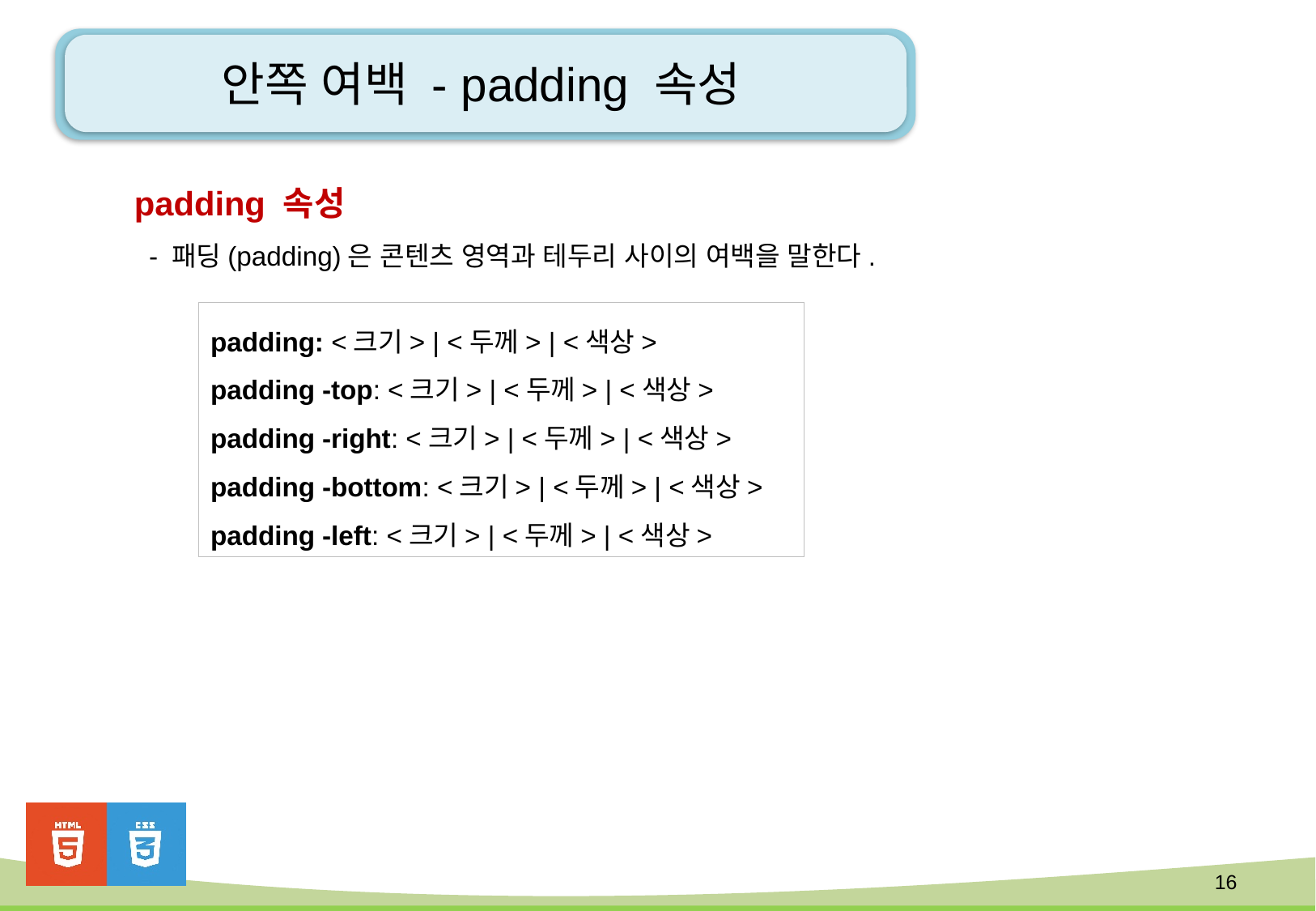

# 안쪽 여백 - padding 속성
padding 속성
  - 패딩(padding)은 콘텐츠 영역과 테두리 사이의 여백을 말한다.
padding: <크기> | <두께> | <색상>
padding -top: <크기> | <두께> | <색상>
padding -right: <크기> | <두께> | <색상>
padding -bottom: <크기> | <두께> | <색상>
padding -left: <크기> | <두께> | <색상>
16